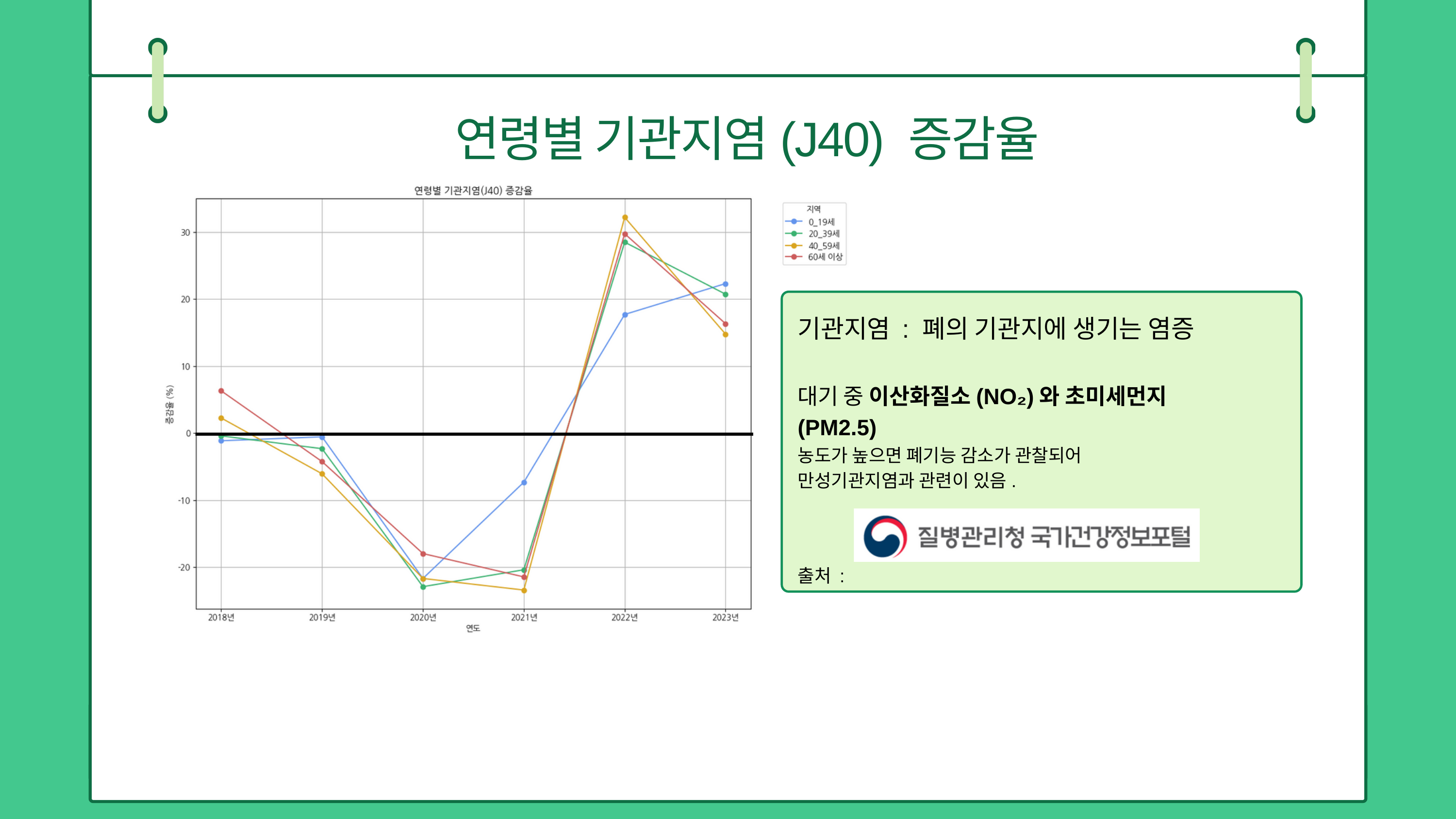

연령별 기관지염(J40) 증감율
chapter 7

기관지염 : 폐의 기관지에 생기는 염증

대기 중 이산화질소(NO₂)와 초미세먼지(PM2.5)
농도가 높으면 폐기능 감소가 관찰되어
만성기관지염과 관련이 있음.

출처 :